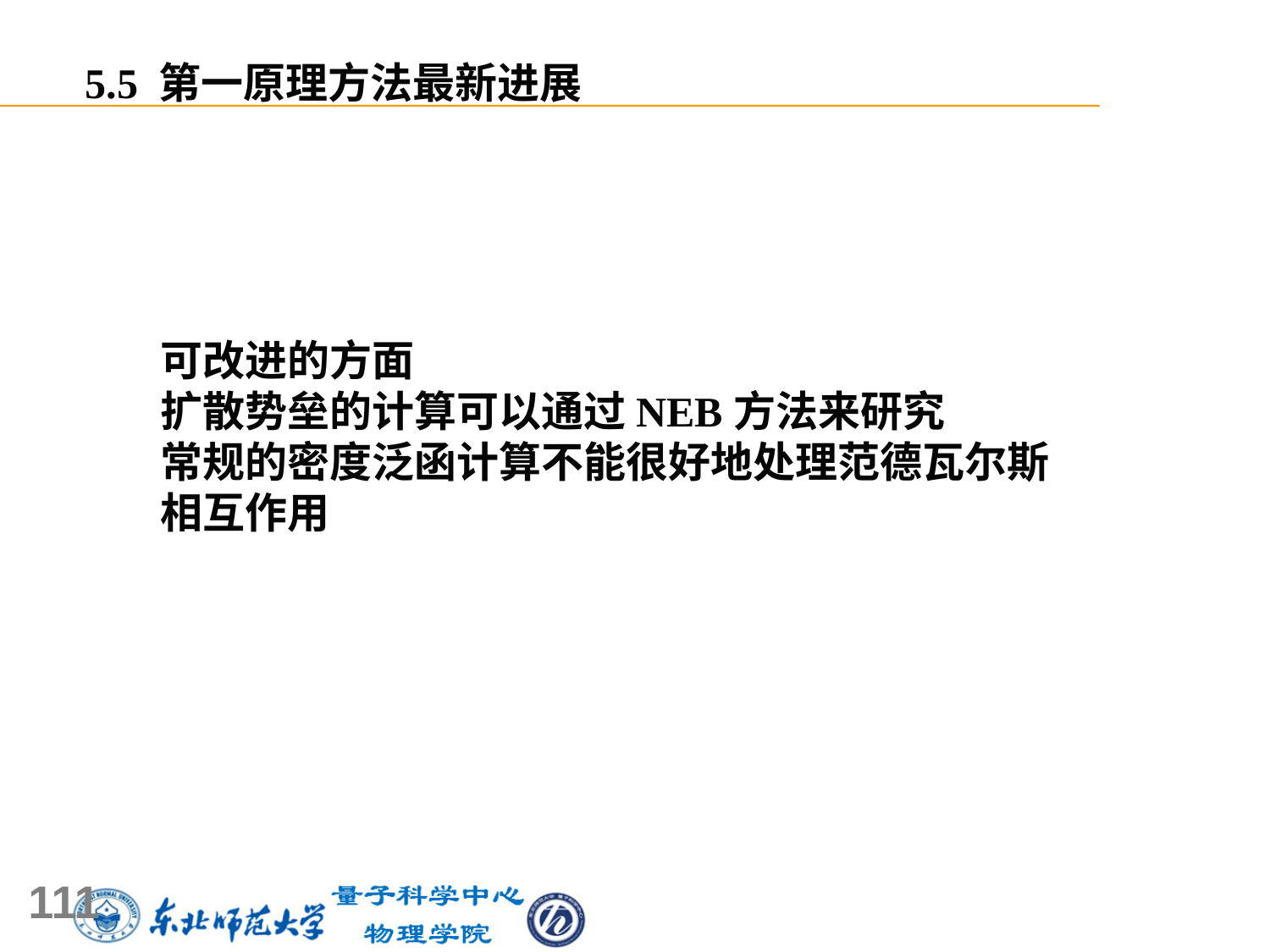

5.5 第一原理方法最新进展

可改进的方面
扩散势垒的计算可以通过NEB方法来研究
常规的密度泛函计算不能很好地处理范德瓦尔斯相互作用
111